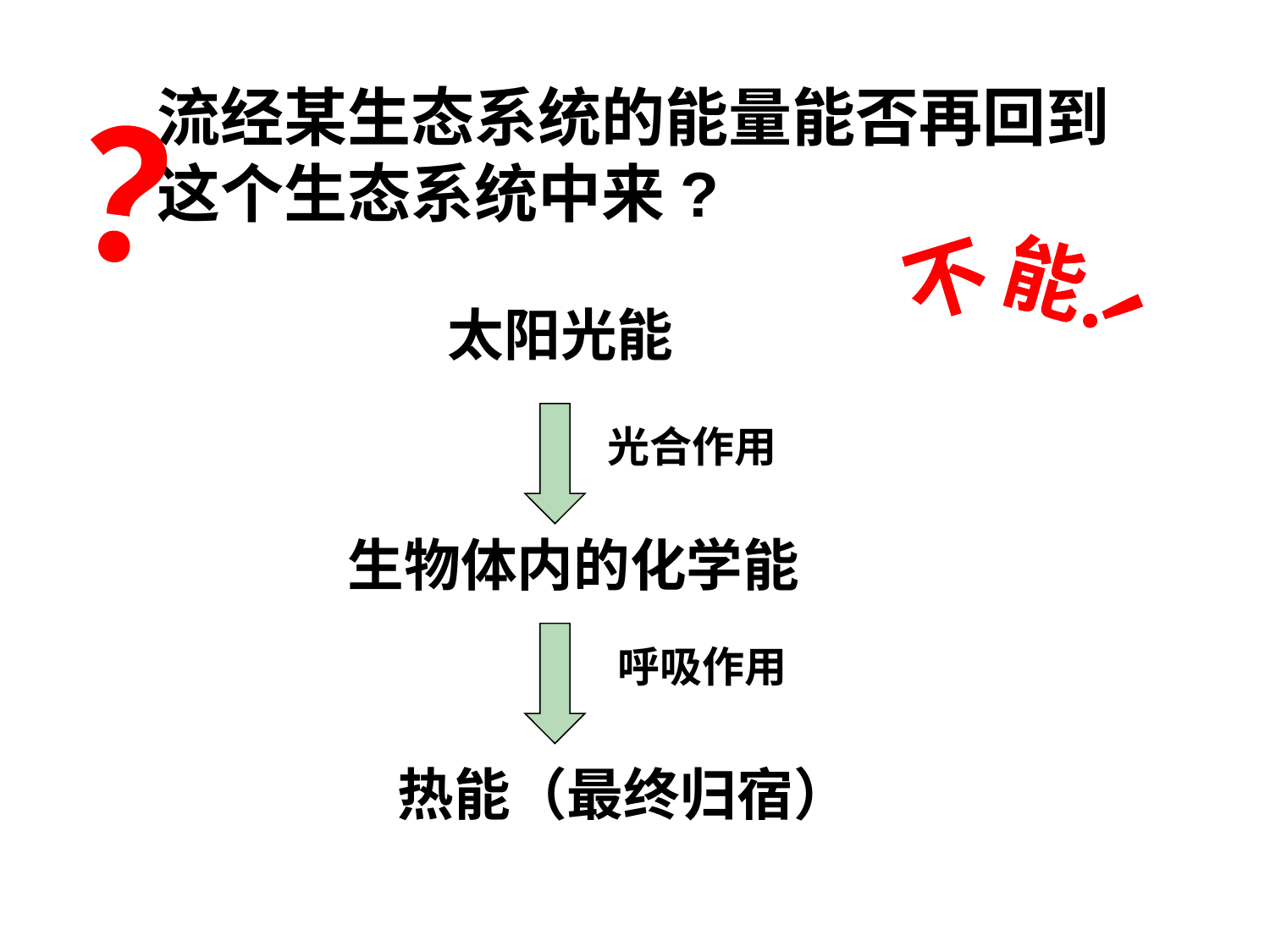

流经某生态系统的能量能否再回到这个生态系统中来?
？
不能！
太阳光能

光合作用
生物体内的化学能

呼吸作用
热能（最终归宿）